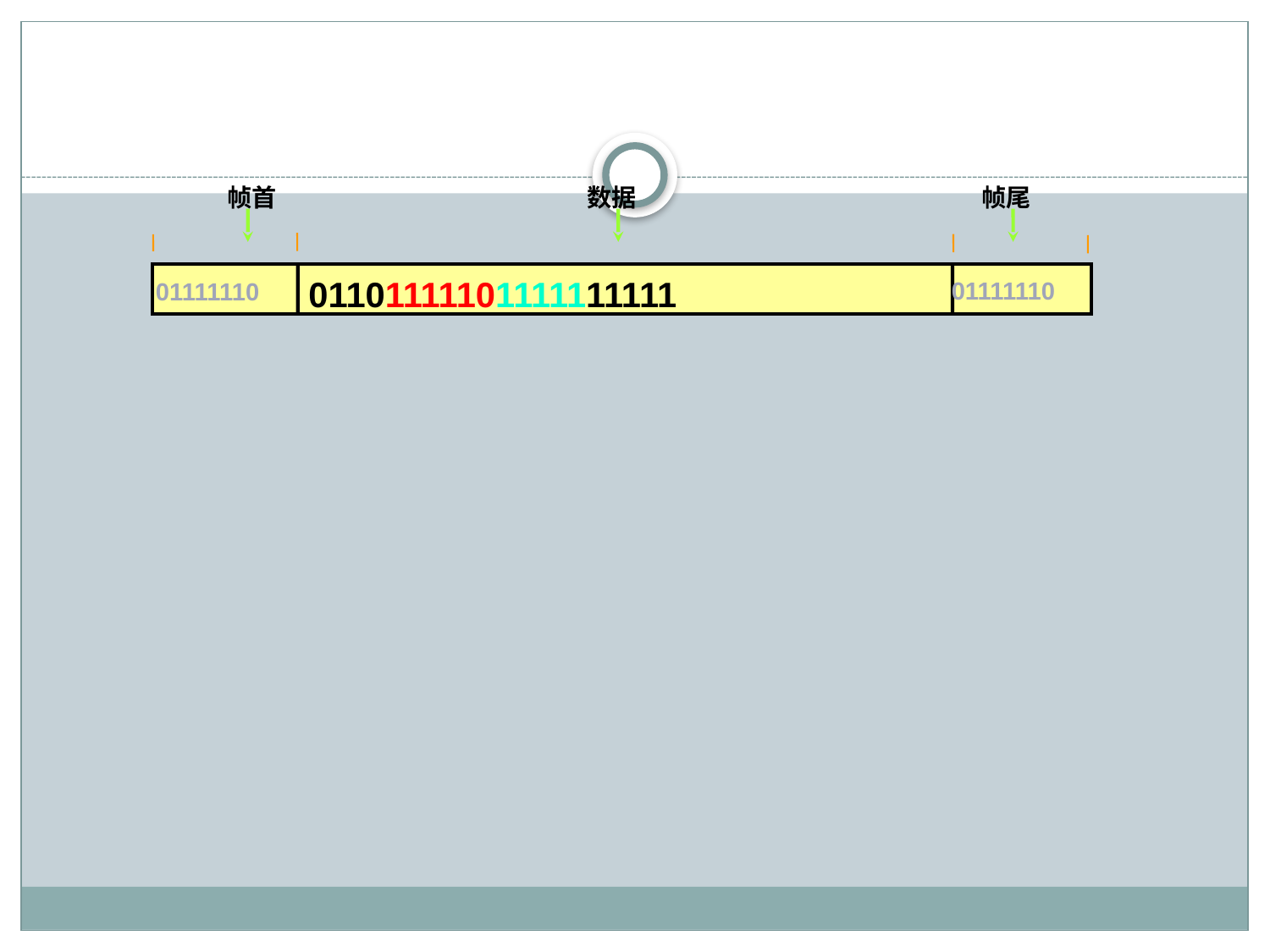

#
帧首
数据
帧尾

01101111101111111111
01111110
01111110